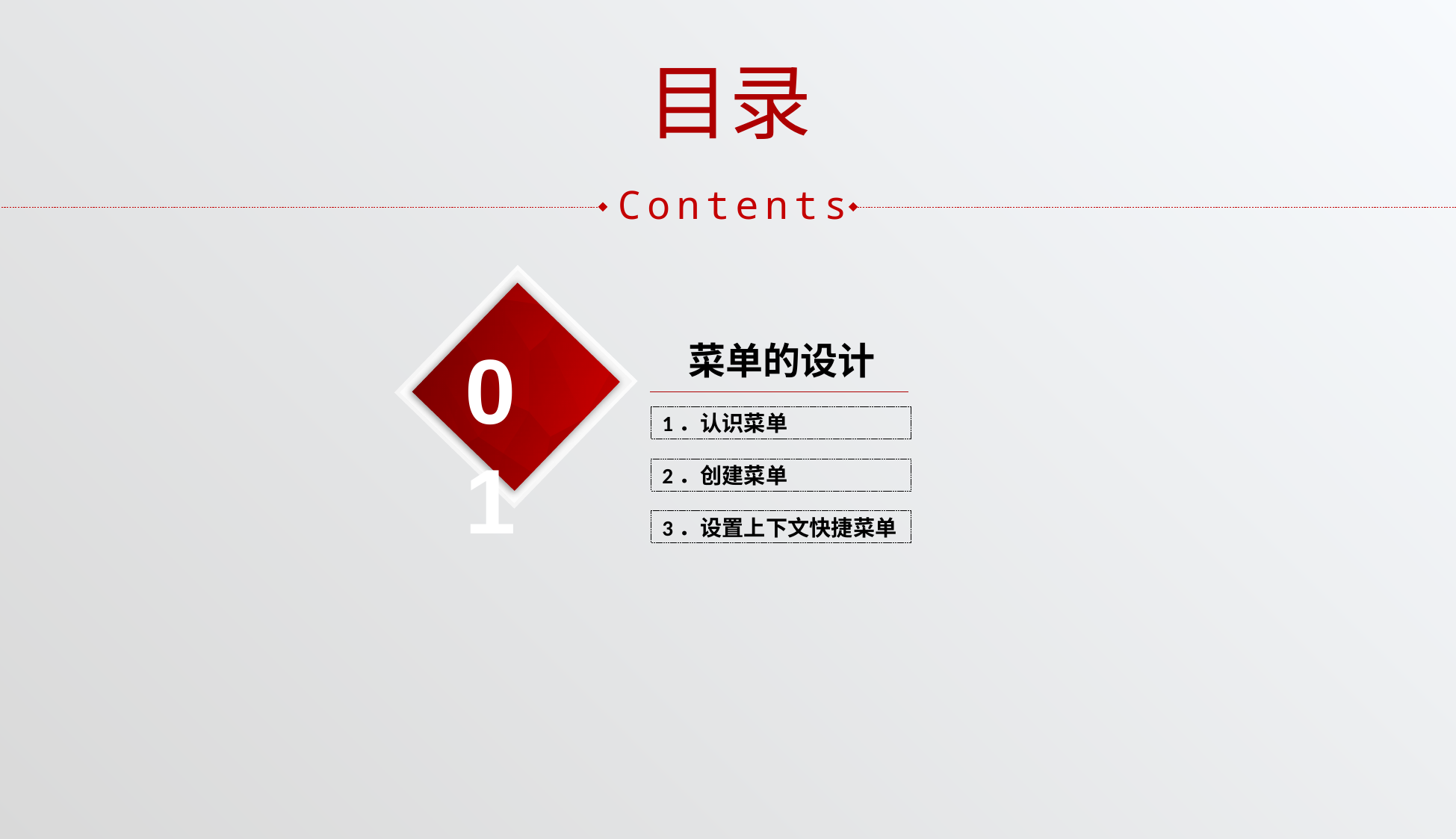

目录
Contents

01
菜单的设计
1．认识菜单
2．创建菜单
3．设置上下文快捷菜单